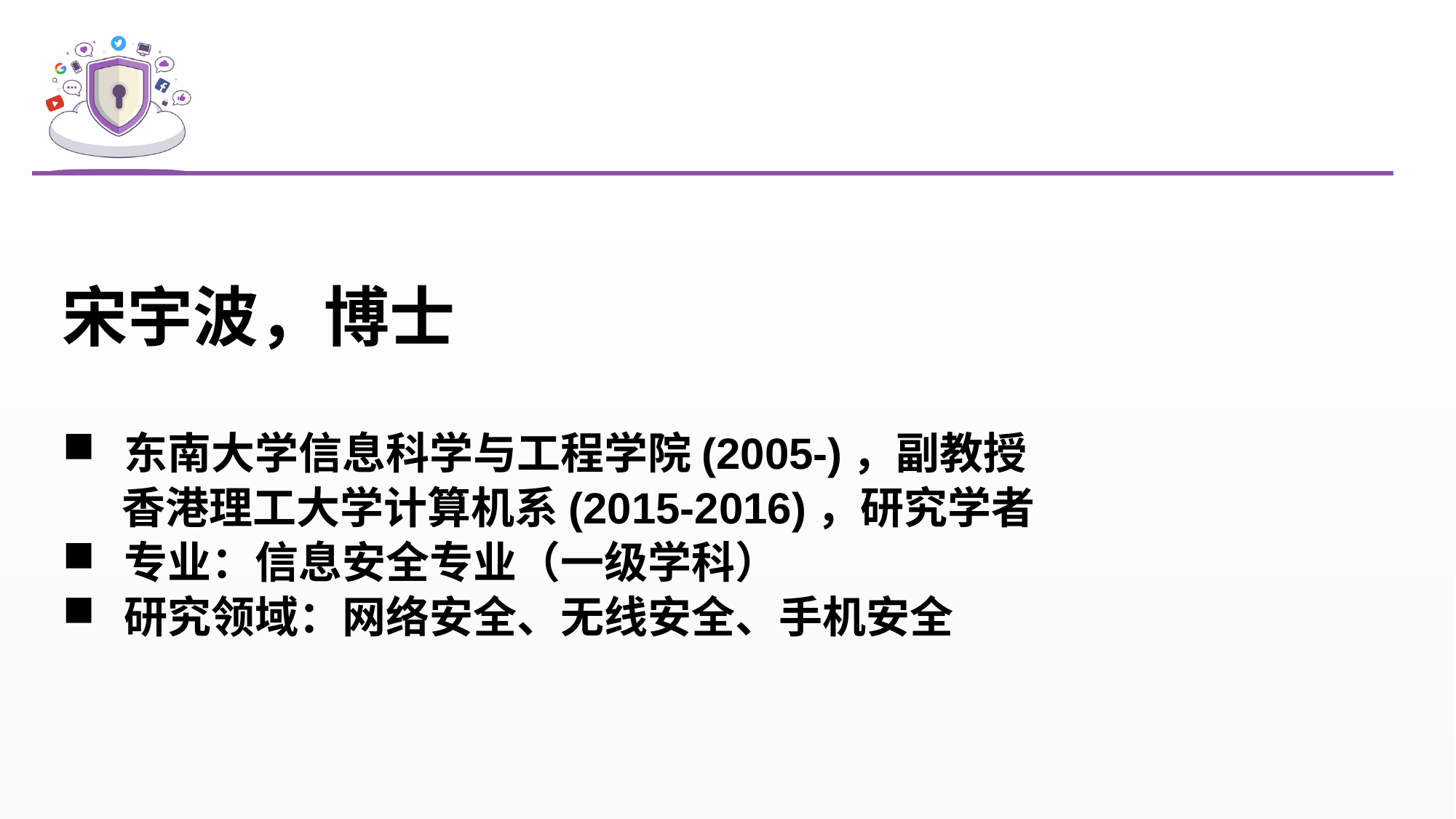

#

宋宇波，博士

东南大学信息科学与工程学院(2005-)，副教授
     香港理工大学计算机系(2015-2016)，研究学者
专业：信息安全专业（一级学科）
研究领域：网络安全、无线安全、手机安全